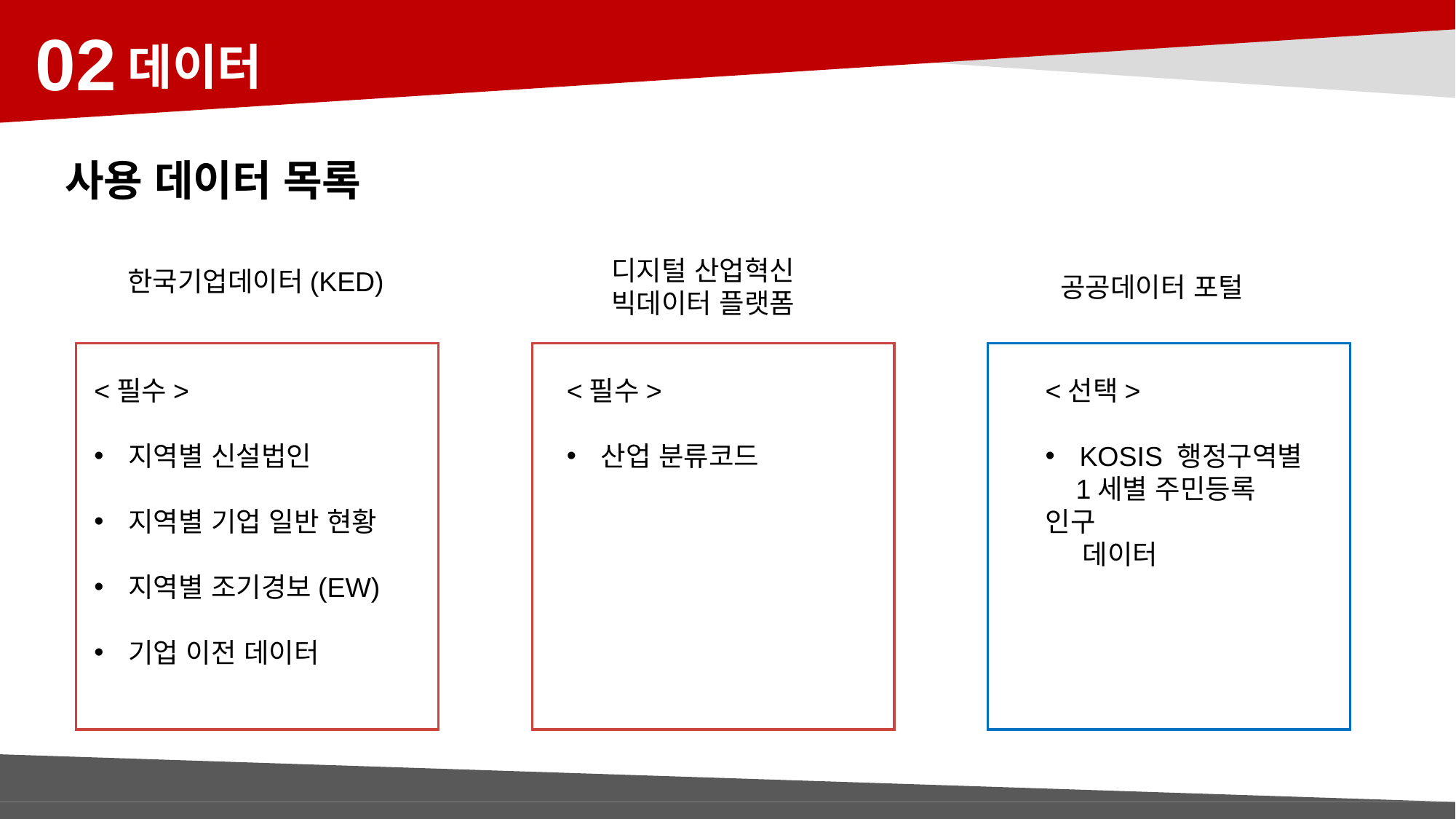

02
데이터

사용 데이터 목록
디지털 산업혁신
빅데이터 플랫폼
한국기업데이터(KED)
공공데이터 포털

<필수>

지역별 신설법인

지역별 기업 일반 현황

지역별 조기경보(EW)

기업 이전 데이터

<필수>

산업 분류코드

<선택>

KOSIS 행정구역별
    1세별 주민등록 인구
    데이터